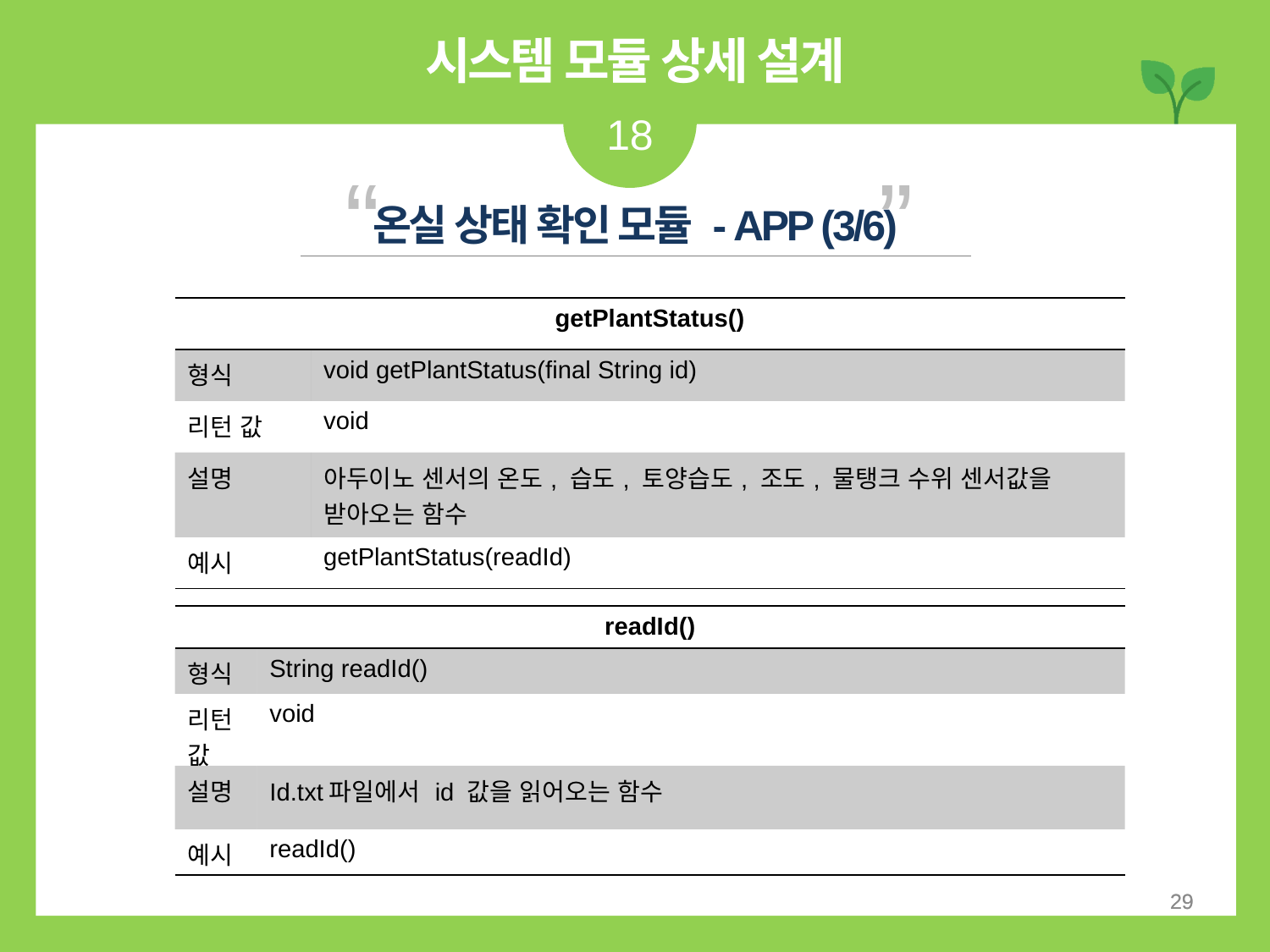

시스템 모듈 상세 설계

18

“                 ”
온실 상태 확인 모듈 - APP (3/6)
| getPlantStatus() |  |
| --- | --- |
| 형식 | void getPlantStatus(final String id) |
| 리턴 값 | void |
| 설명 | 아두이노 센서의 온도, 습도, 토양습도, 조도, 물탱크 수위 센서값을 받아오는 함수 |
| 예시 | getPlantStatus(readId) |
| readId() |  |
| --- | --- |
| 형식 | String readId() |
| 리턴 값 | void |
| 설명 | Id.txt파일에서 id 값을 읽어오는 함수 |
| 예시 | readId() |
29
29